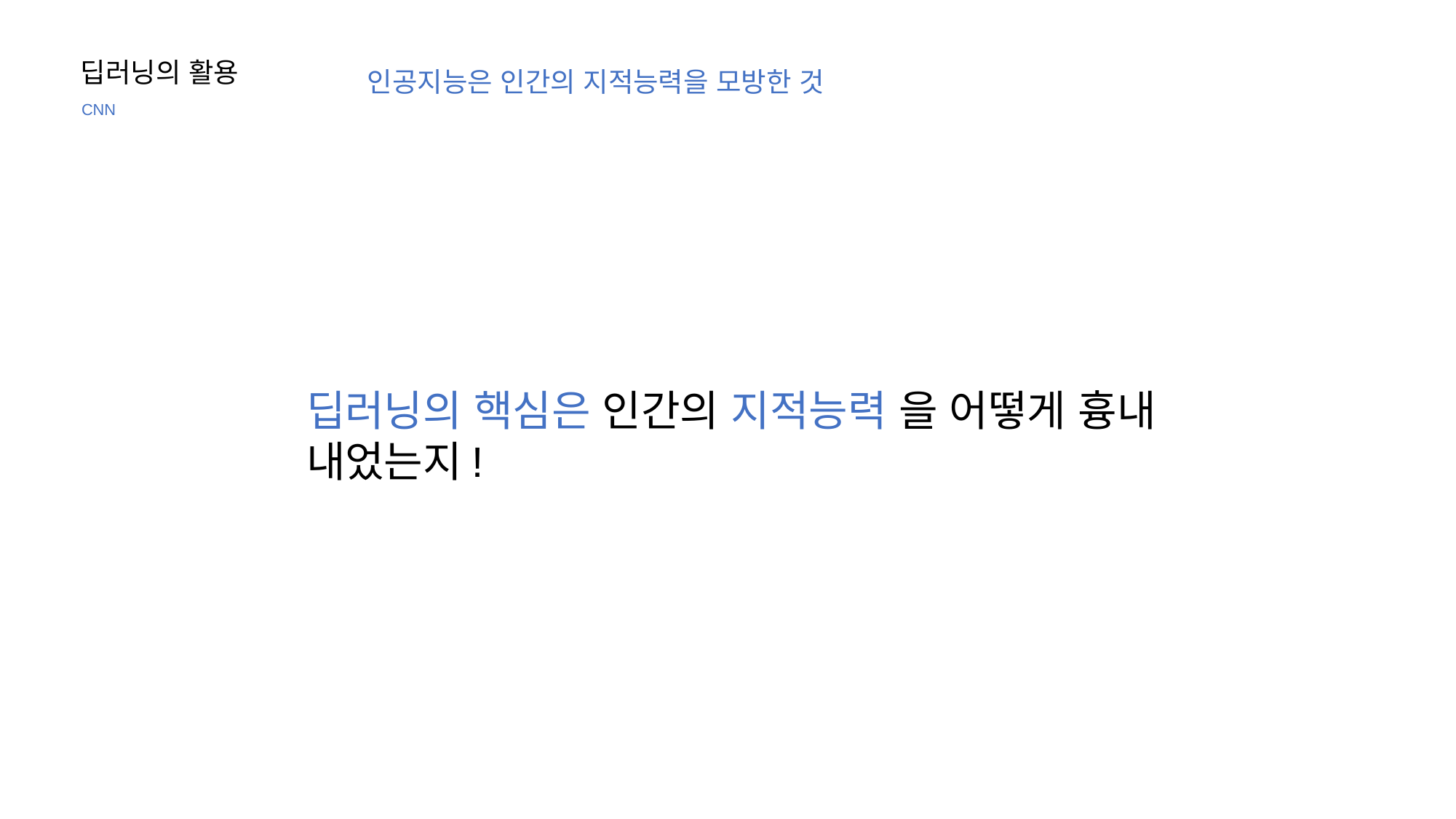

딥러닝의 활용
인공지능은 인간의 지적능력을 모방한 것
CNN
딥러닝의 핵심은 인간의 지적능력 을 어떻게 흉내 내었는지!